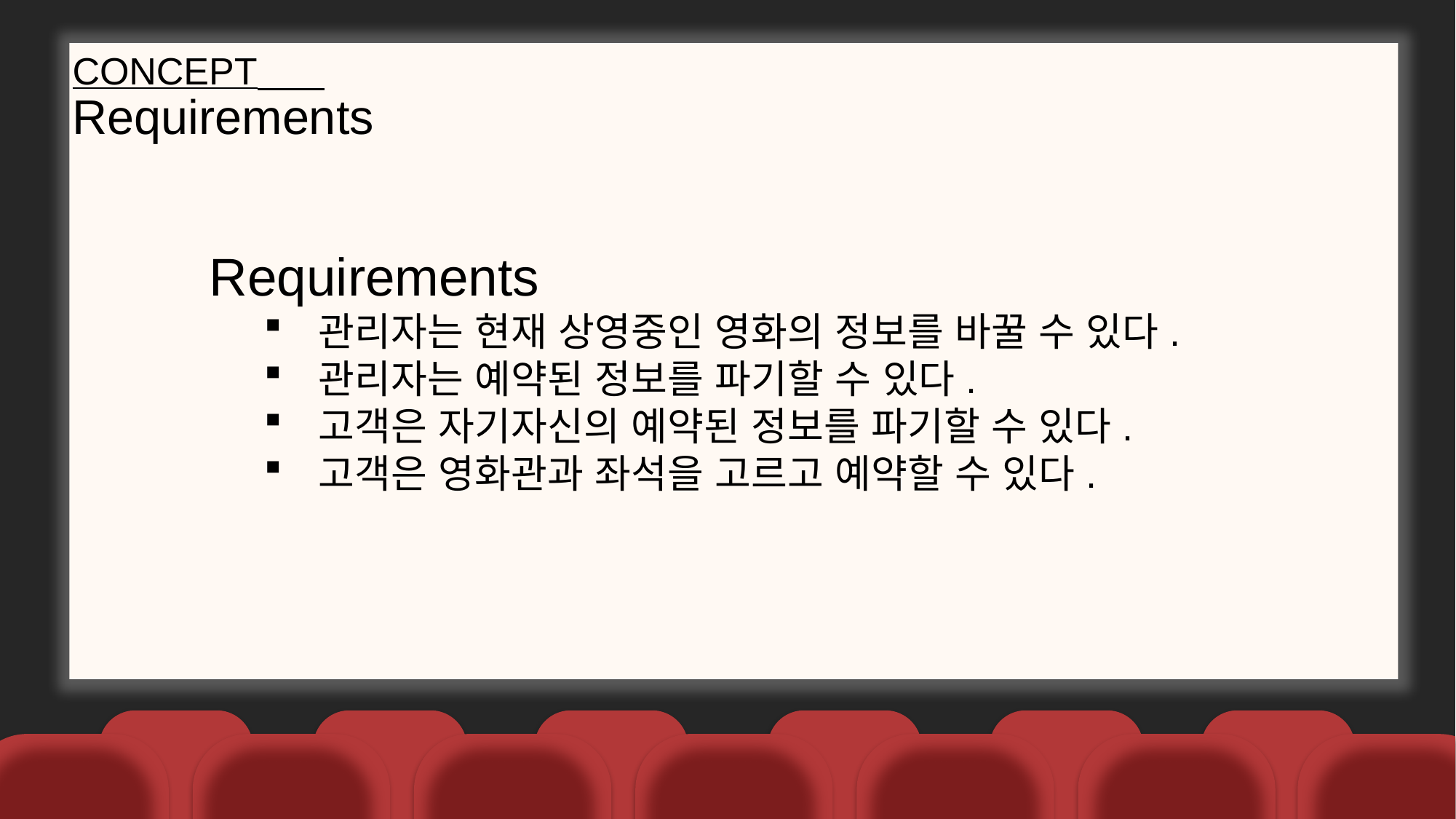

CONCEPT
Requirements
Requirements
관리자는 현재 상영중인 영화의 정보를 바꿀 수 있다.
관리자는 예약된 정보를 파기할 수 있다.
고객은 자기자신의 예약된 정보를 파기할 수 있다.
고객은 영화관과 좌석을 고르고 예약할 수 있다.